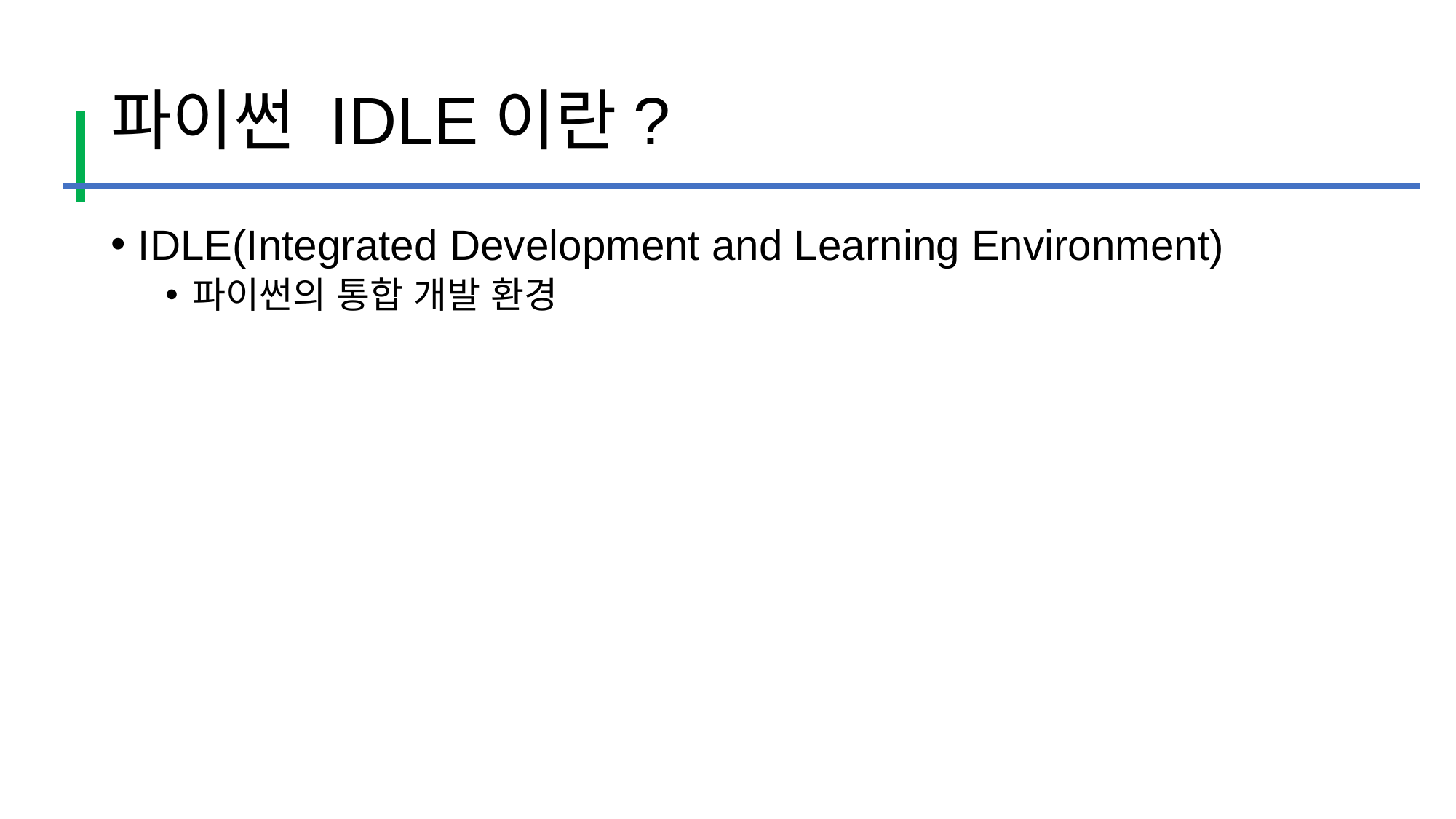

# 파이썬 IDLE이란?
IDLE(Integrated Development and Learning Environment)
파이썬의 통합 개발 환경